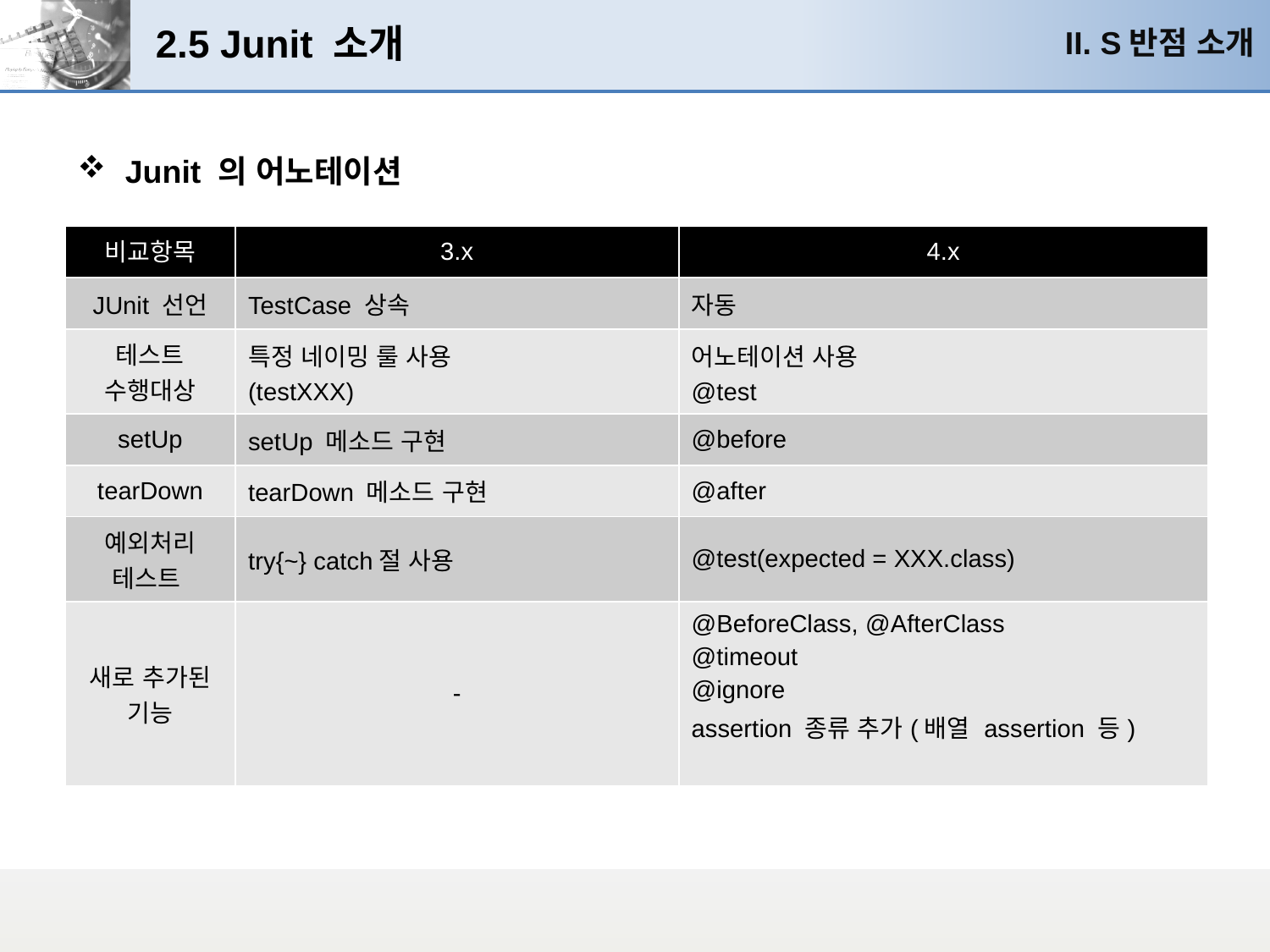

# 2.5 Junit 소개
II. S반점 소개
Junit 의 어노테이션

| 비교항목 | 3.x | 4.x |
| --- | --- | --- |
| JUnit 선언 | TestCase 상속 | 자동 |
| 테스트 수행대상 | 특정 네이밍 룰 사용 (testXXX) | 어노테이션 사용 @test |
| setUp | setUp 메소드 구현 | @before |
| tearDown | tearDown 메소드 구현 | @after |
| 예외처리 테스트 | try{~} catch절 사용 | @test(expected = XXX.class) |
| 새로 추가된 기능 | - | @BeforeClass, @AfterClass @timeout @ignore assertion 종류 추가(배열 assertion 등) |